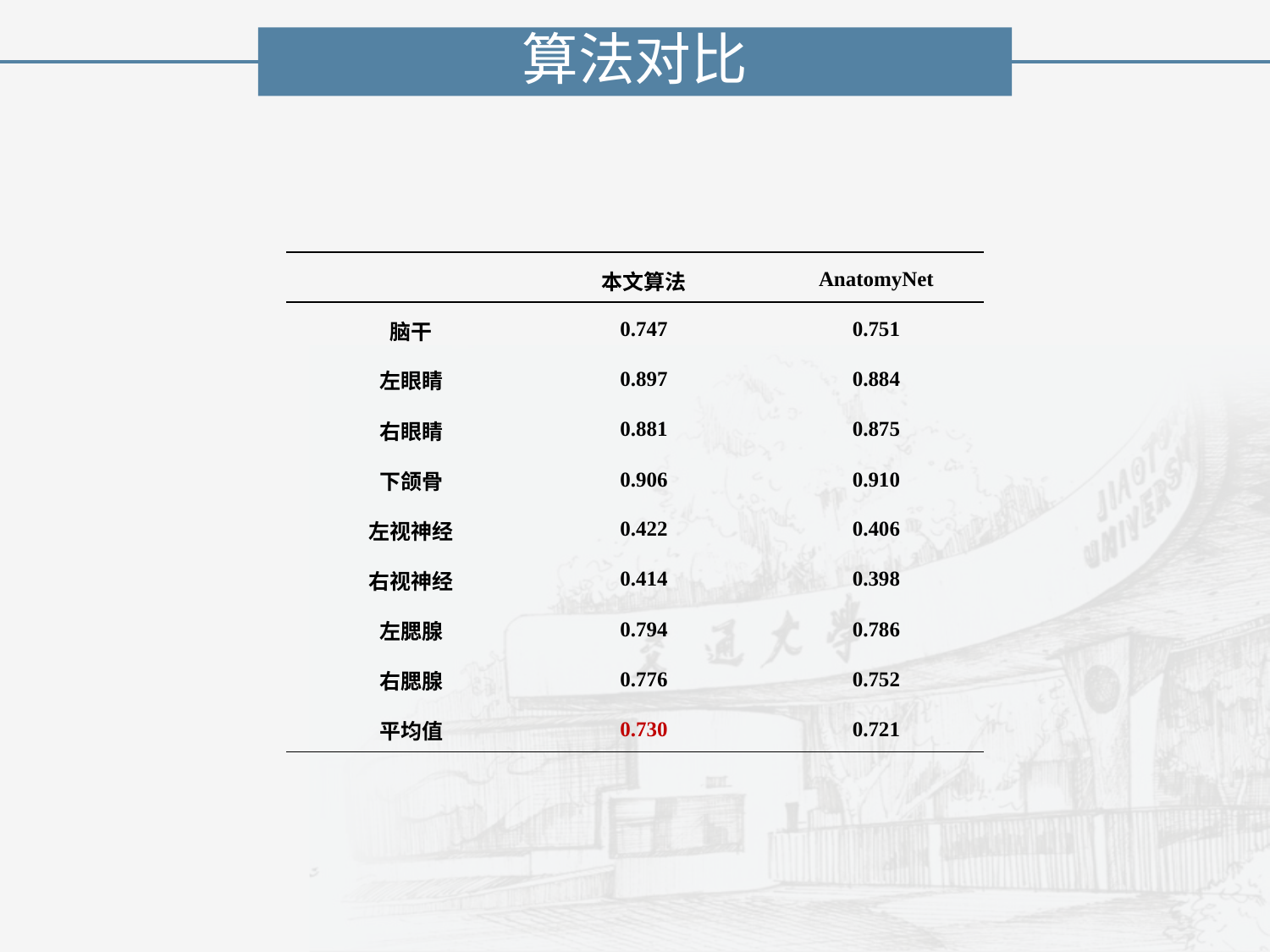

算法对比

|  | 本文算法 | AnatomyNet |
| --- | --- | --- |
| 脑干 | 0.747 | 0.751 |
| 左眼睛 | 0.897 | 0.884 |
| 右眼睛 | 0.881 | 0.875 |
| 下颌骨 | 0.906 | 0.910 |
| 左视神经 | 0.422 | 0.406 |
| 右视神经 | 0.414 | 0.398 |
| 左腮腺 | 0.794 | 0.786 |
| 右腮腺 | 0.776 | 0.752 |
| 平均值 | 0.730 | 0.721 |